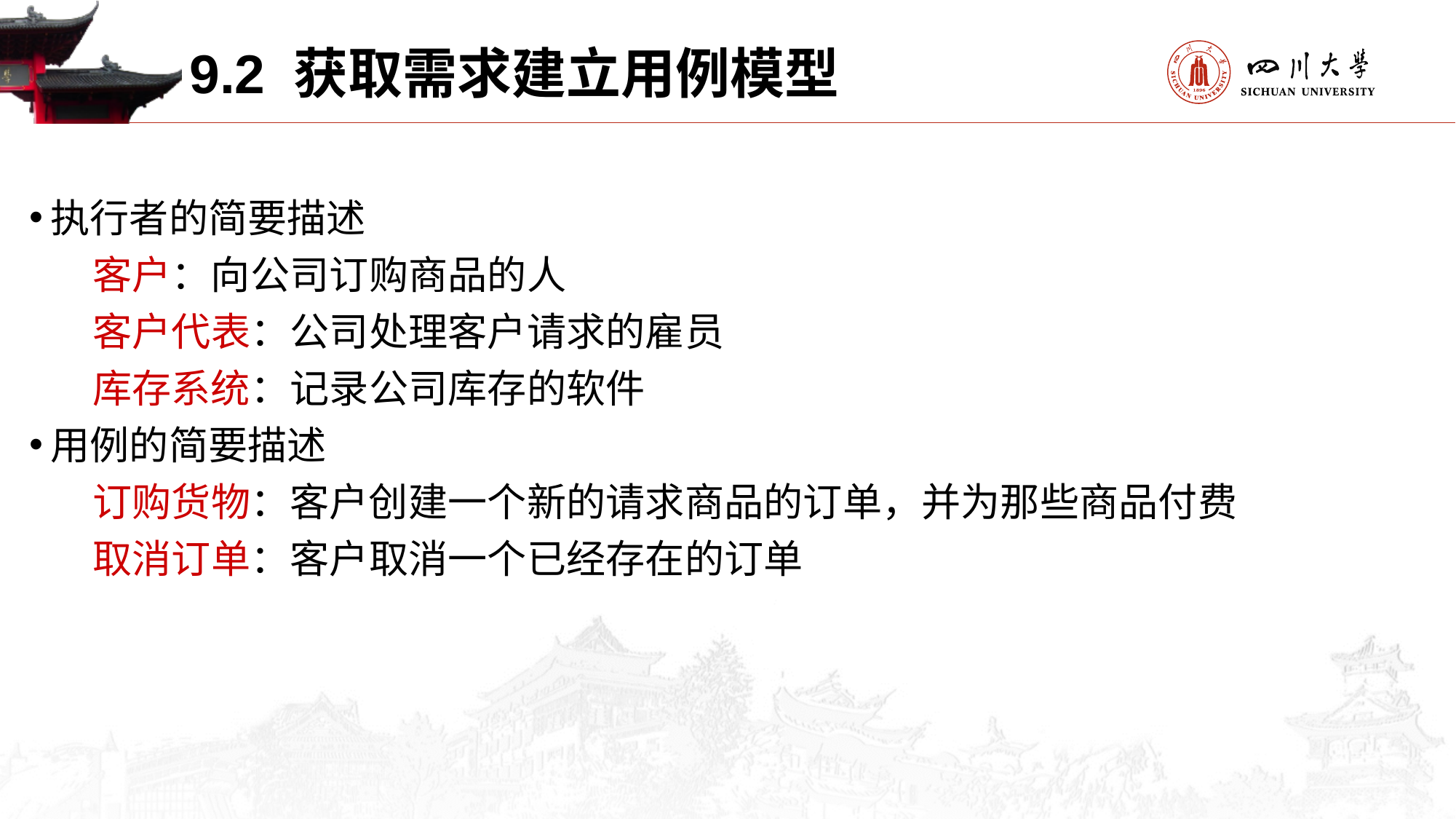

9.2 获取需求建立用例模型

执行者的简要描述
      客户：向公司订购商品的人
      客户代表：公司处理客户请求的雇员
      库存系统：记录公司库存的软件
用例的简要描述
      订购货物：客户创建一个新的请求商品的订单，并为那些商品付费
      取消订单：客户取消一个已经存在的订单